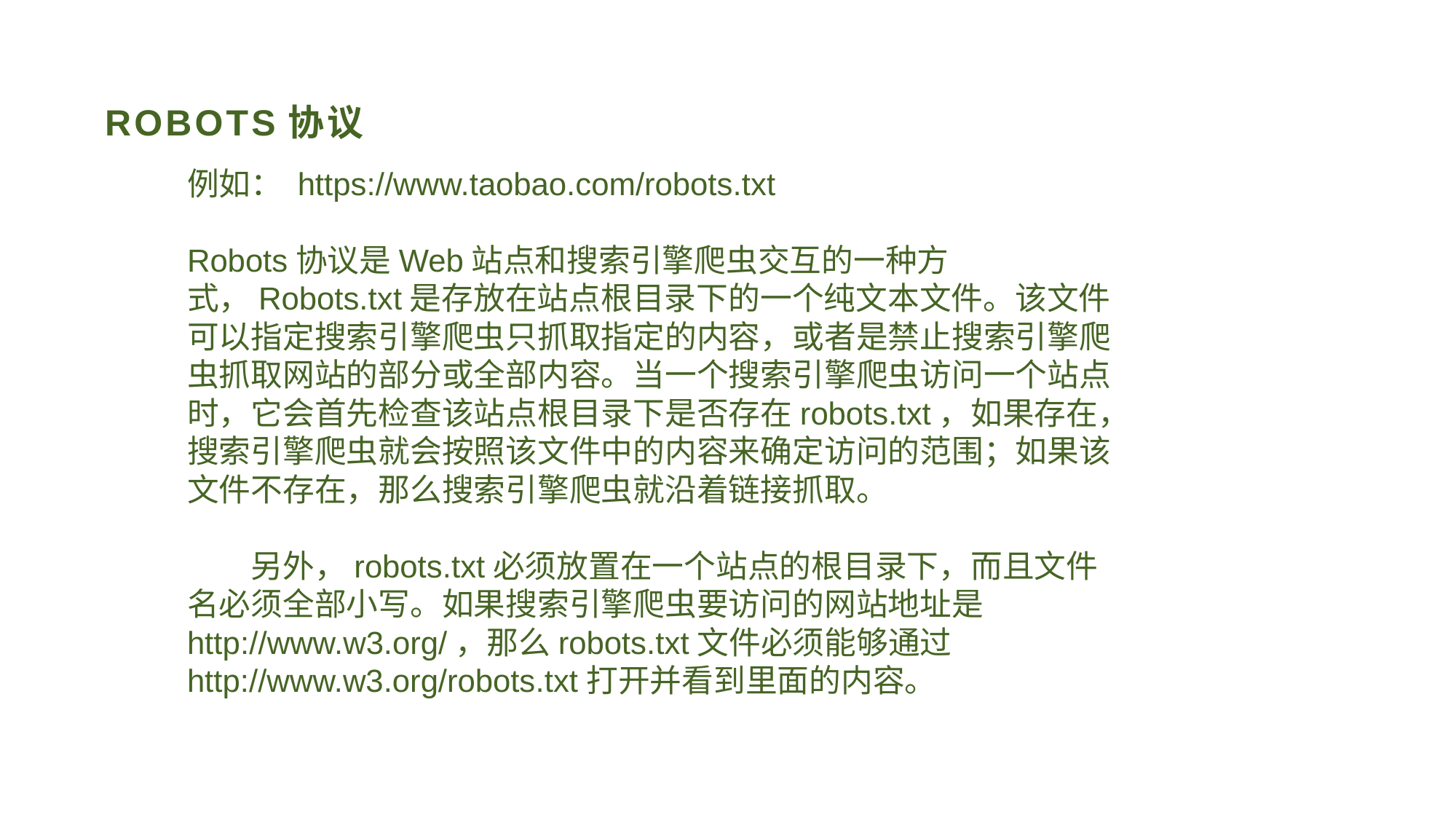

# ROBOTS协议
例如： https://www.taobao.com/robots.txt

Robots协议是Web站点和搜索引擎爬虫交互的一种方式，Robots.txt是存放在站点根目录下的一个纯文本文件。该文件可以指定搜索引擎爬虫只抓取指定的内容，或者是禁止搜索引擎爬虫抓取网站的部分或全部内容。当一个搜索引擎爬虫访问一个站点时，它会首先检查该站点根目录下是否存在robots.txt，如果存在，搜索引擎爬虫就会按照该文件中的内容来确定访问的范围；如果该文件不存在，那么搜索引擎爬虫就沿着链接抓取。

　　另外，robots.txt必须放置在一个站点的根目录下，而且文件名必须全部小写。如果搜索引擎爬虫要访问的网站地址是
http://www.w3.org/，那么robots.txt文件必须能够通过
http://www.w3.org/robots.txt打开并看到里面的内容。